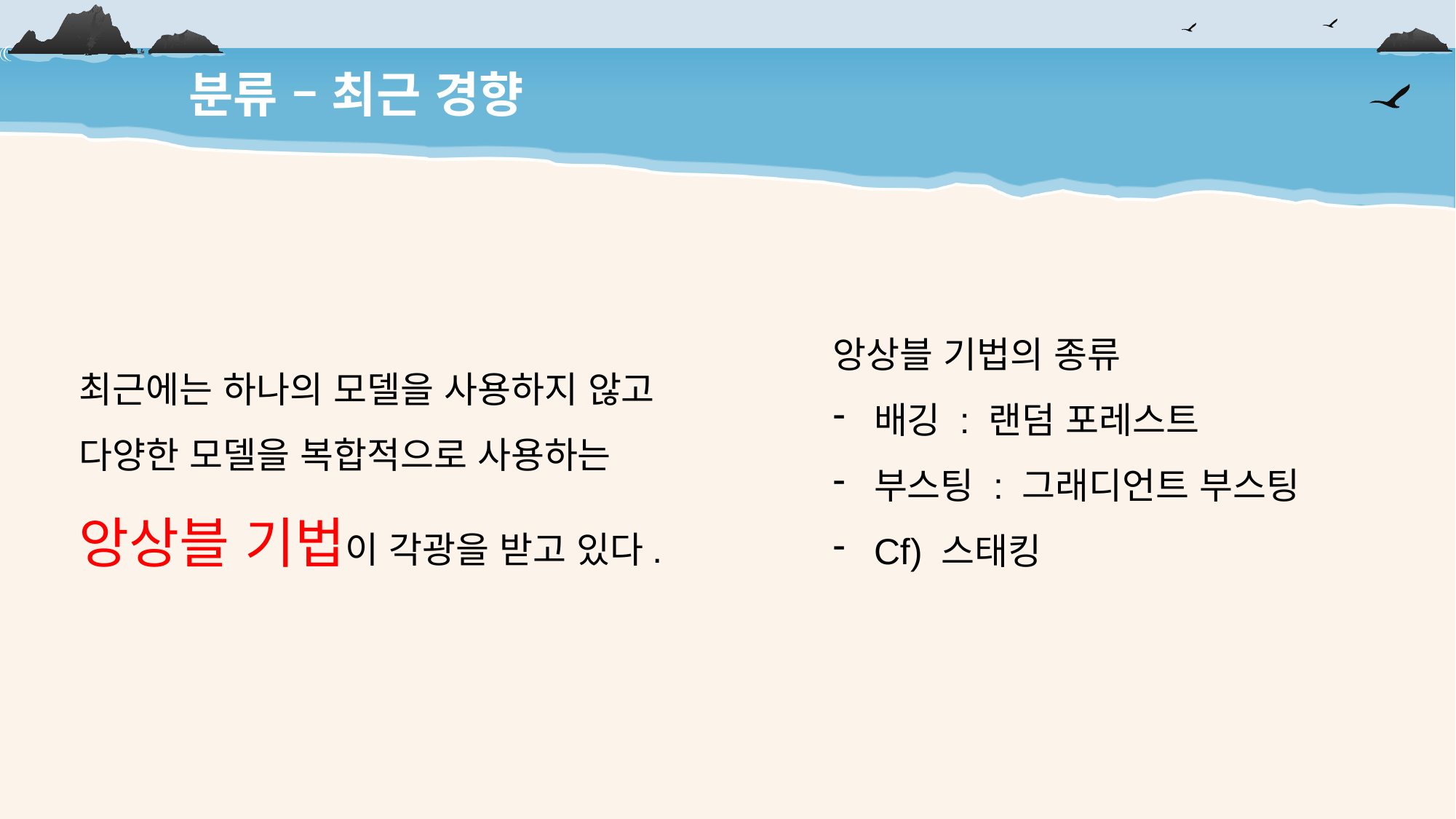

분류 – 최근 경향

앙상블 기법의 종류
배깅 : 랜덤 포레스트
부스팅 : 그래디언트 부스팅
Cf) 스태킹
최근에는 하나의 모델을 사용하지 않고
다양한 모델을 복합적으로 사용하는
앙상블 기법이 각광을 받고 있다.